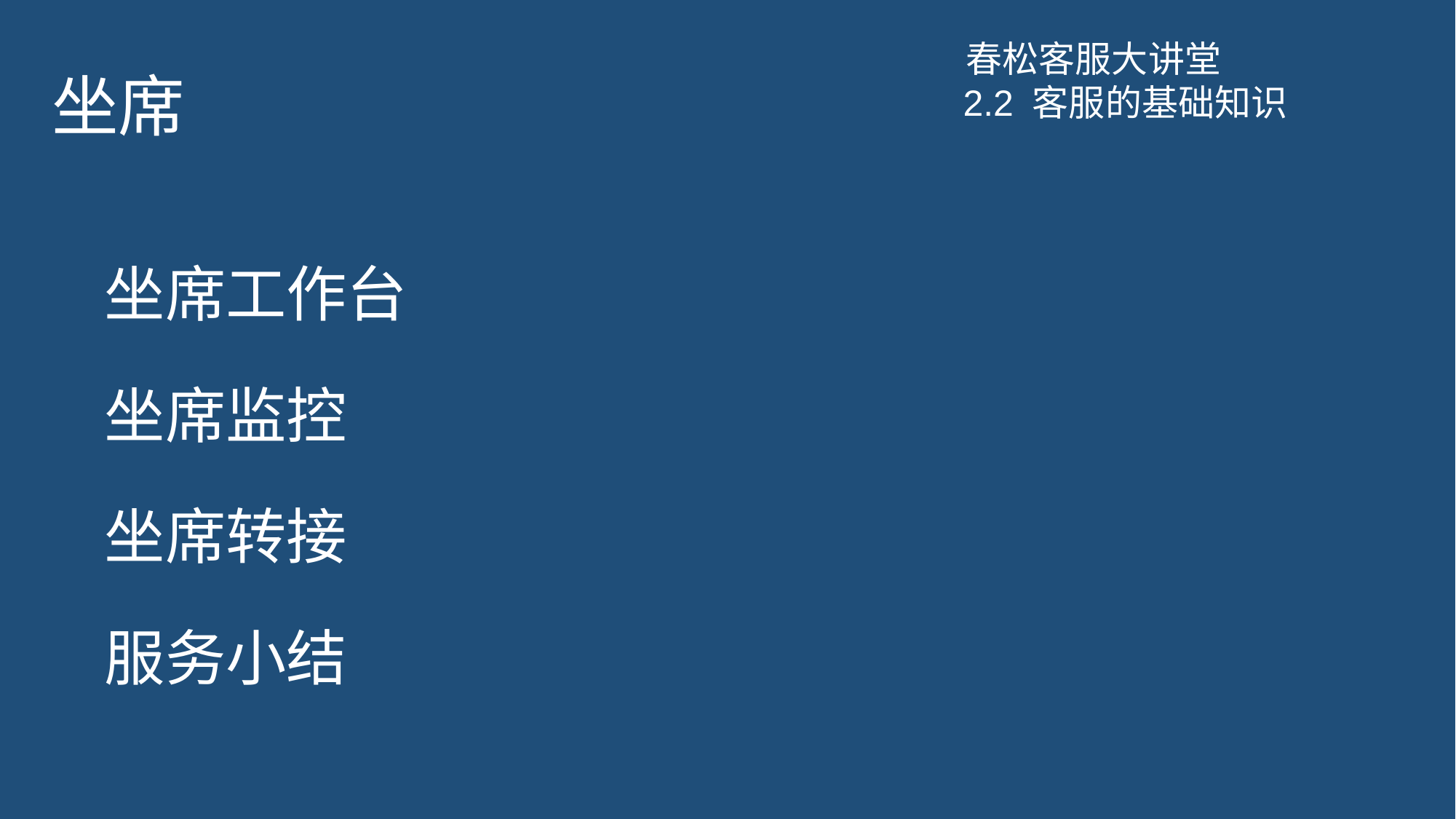

# 坐席
春松客服大讲堂
2.2 客服的基础知识
坐席工作台
坐席监控
坐席转接
服务小结